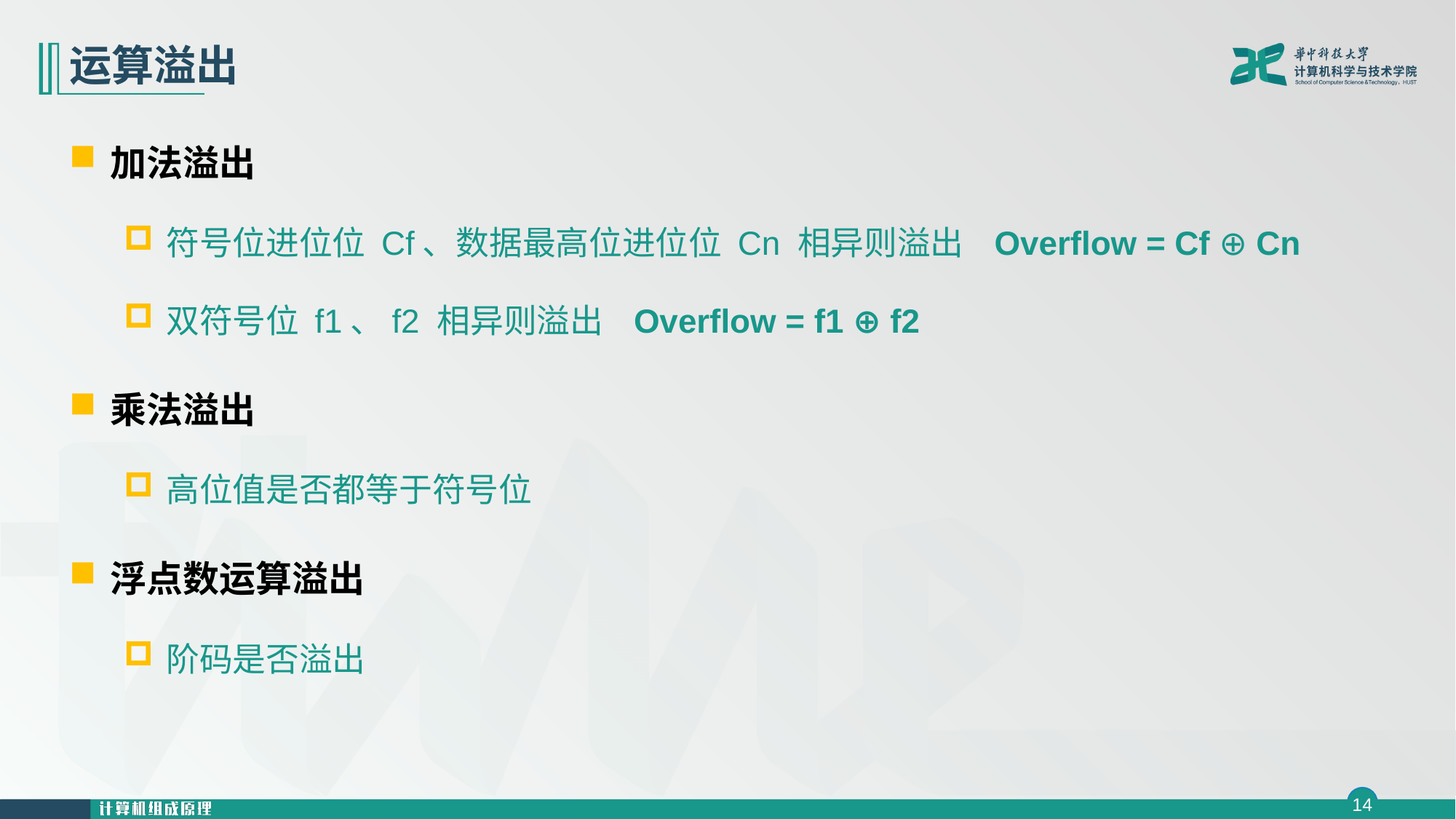

# 运算溢出
加法溢出
符号位进位位 Cf、数据最高位进位位 Cn 相异则溢出   Overflow = Cf ⊕ Cn
双符号位 f1、f2 相异则溢出   Overflow = f1 ⊕ f2
乘法溢出
高位值是否都等于符号位
浮点数运算溢出
阶码是否溢出